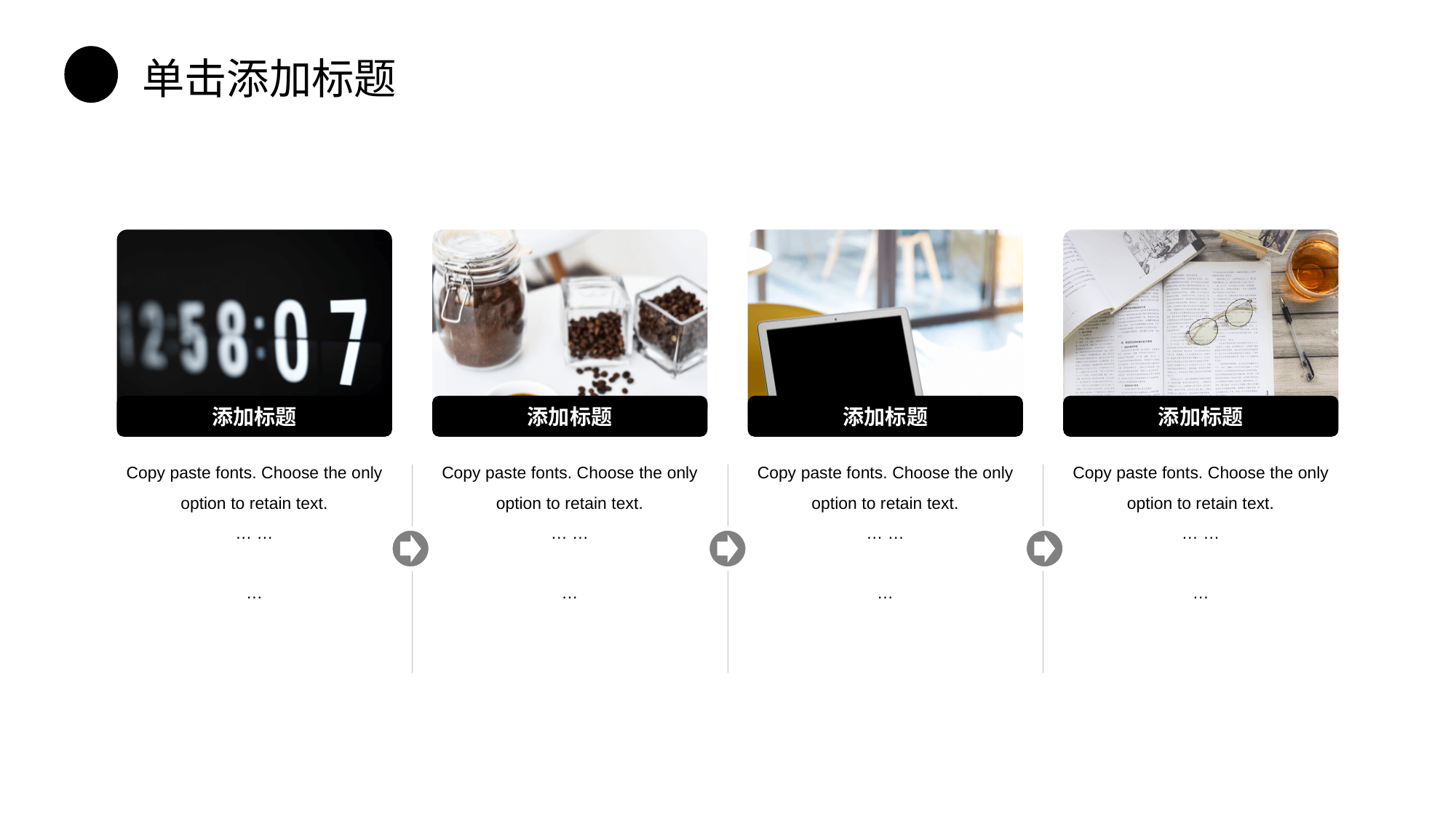

单击添加标题

添加标题
添加标题
添加标题
添加标题
Copy paste fonts. Choose the only option to retain text.
… …

…
Copy paste fonts. Choose the only option to retain text.
… …

…
Copy paste fonts. Choose the only option to retain text.
… …

…
Copy paste fonts. Choose the only option to retain text.
… …

…